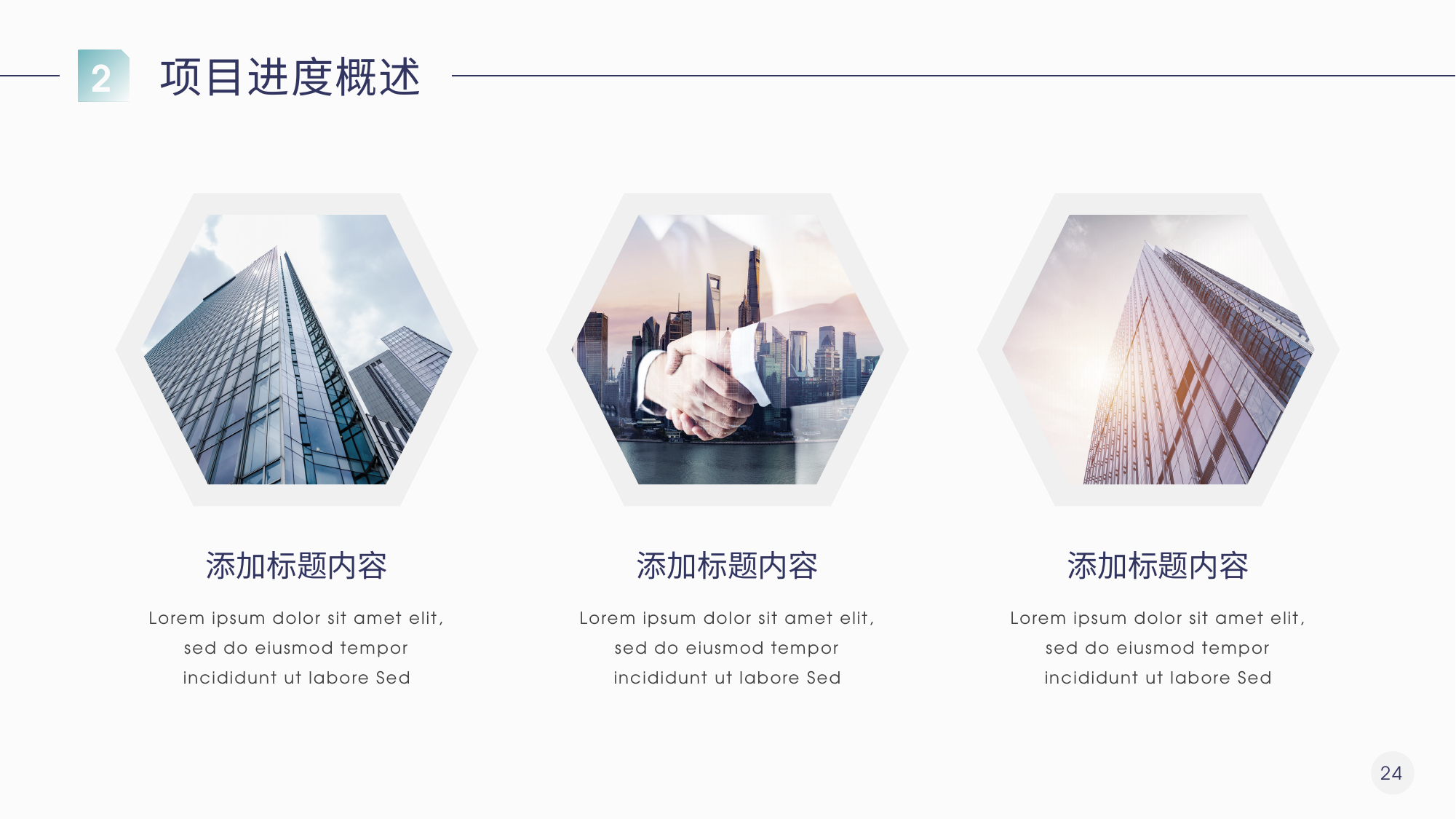

项目进度概述
2

添加标题内容
添加标题内容
添加标题内容
Lorem ipsum dolor sit amet elit, sed do eiusmod tempor incididunt ut labore Sed
Lorem ipsum dolor sit amet elit, sed do eiusmod tempor incididunt ut labore Sed
Lorem ipsum dolor sit amet elit, sed do eiusmod tempor incididunt ut labore Sed